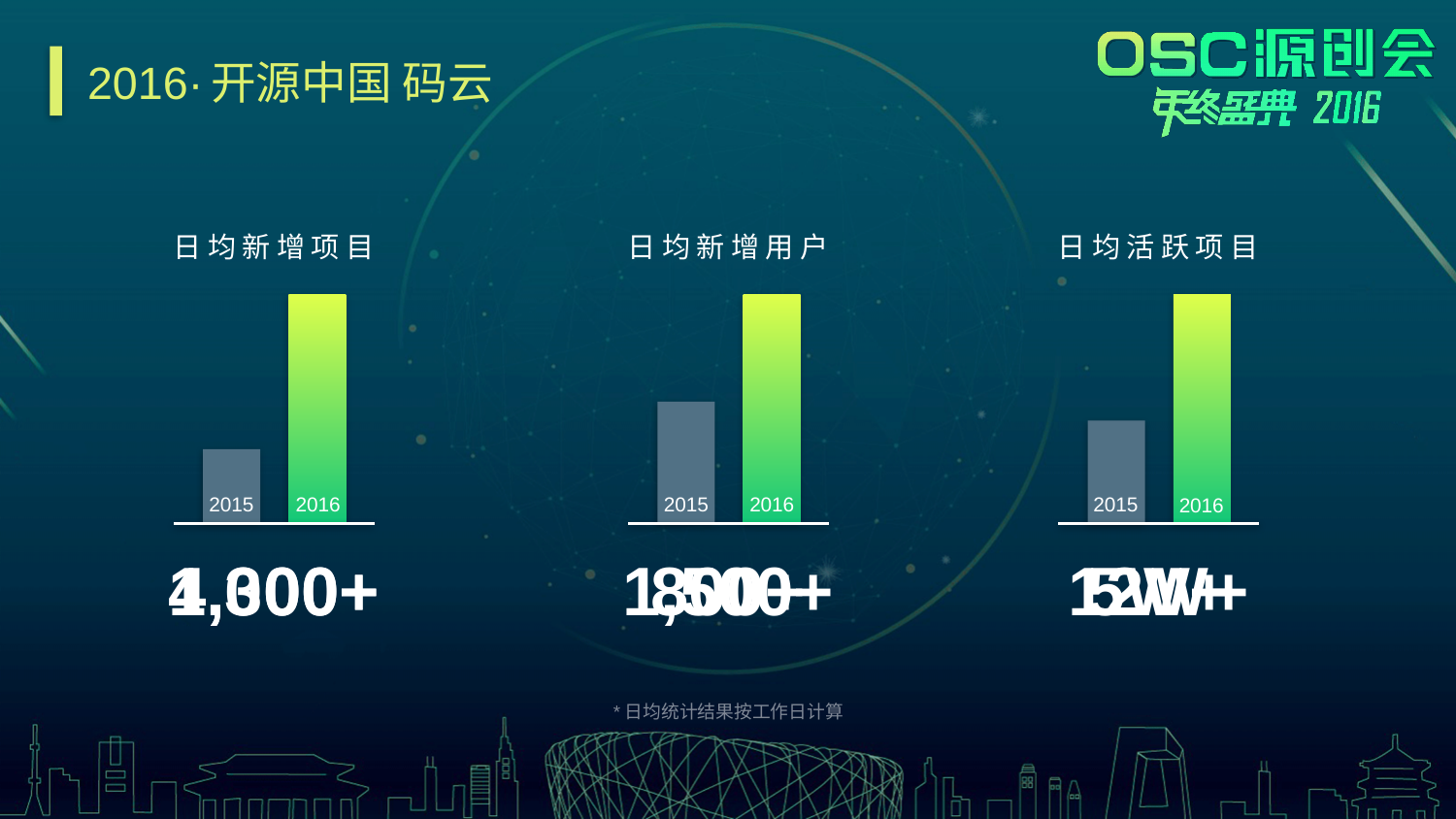

# 2016·开源中国 码云
日均新增项目
日均新增用户
日均活跃项目

2016

2016

2016

2015

2015

2015
1,300+
4,000+
1,500+
800+
12W+
5W+
*日均统计结果按工作日计算